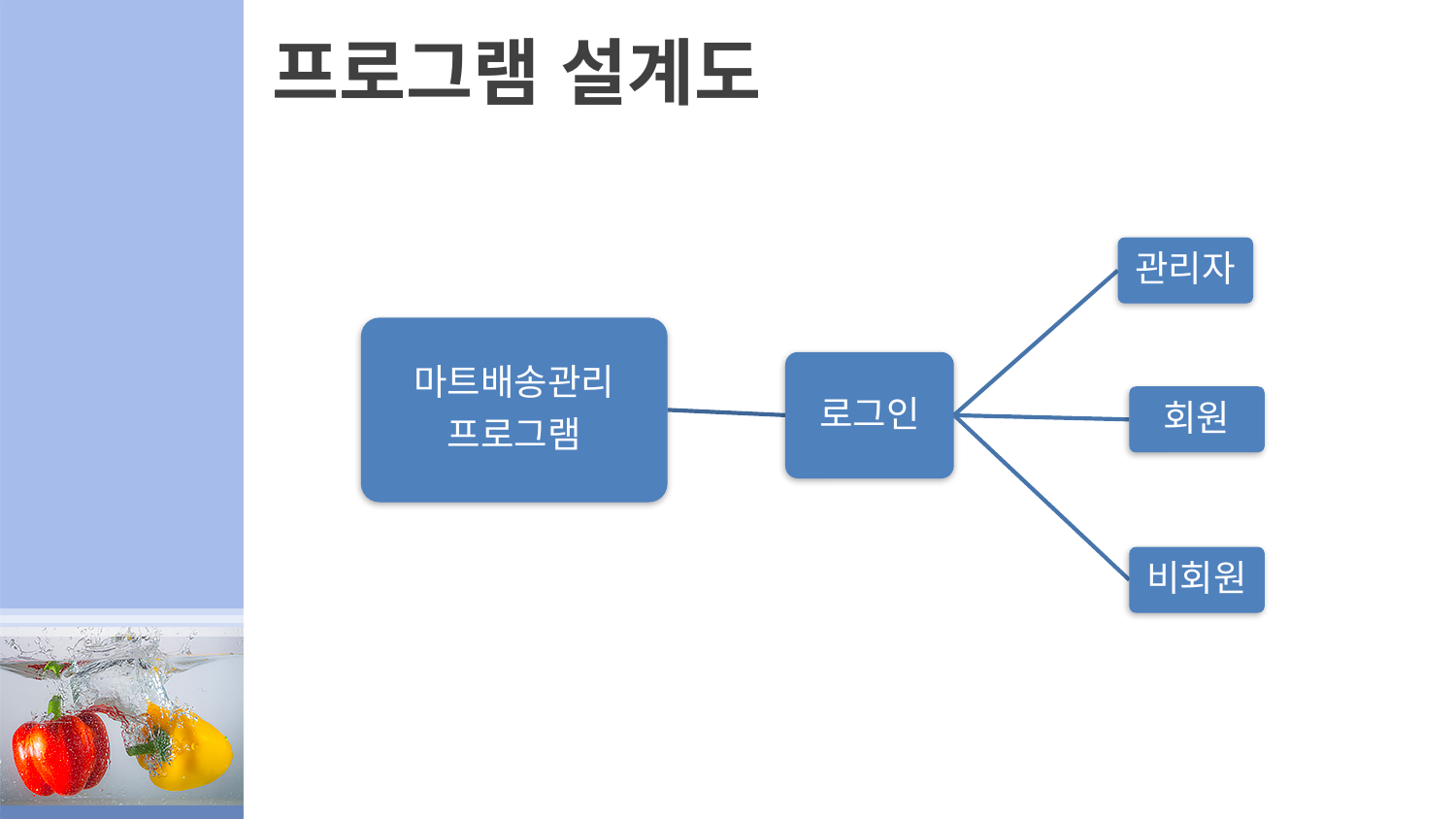

# 프로그램 설계도
마트배송관리
프로그램

로그인

관리자

회원

비회원